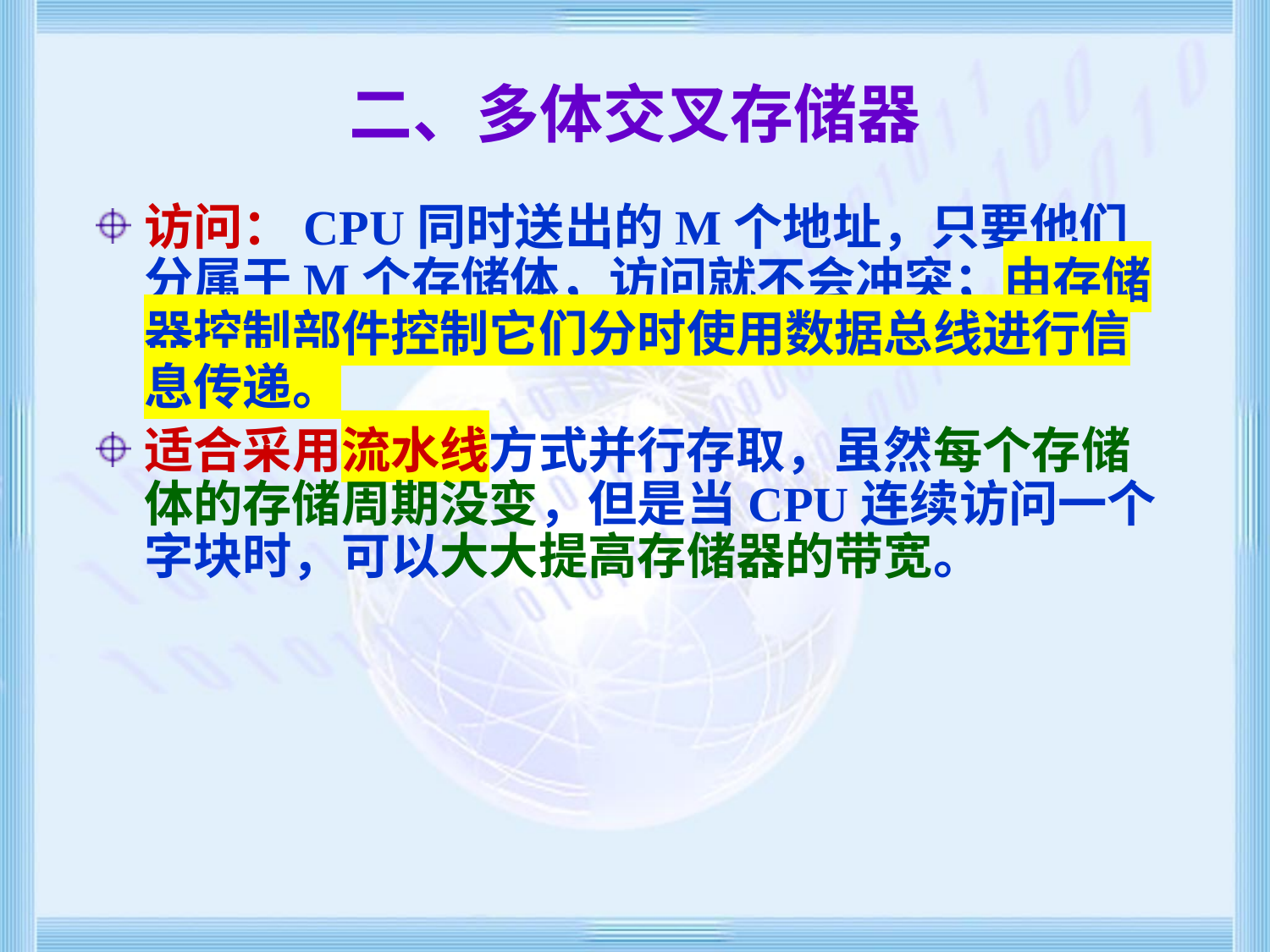

# 二、多体交叉存储器
访问：CPU同时送出的M个地址，只要他们分属于M个存储体，访问就不会冲突；由存储器控制部件控制它们分时使用数据总线进行信息传递。
适合采用流水线方式并行存取，虽然每个存储体的存储周期没变，但是当CPU连续访问一个字块时，可以大大提高存储器的带宽。

132